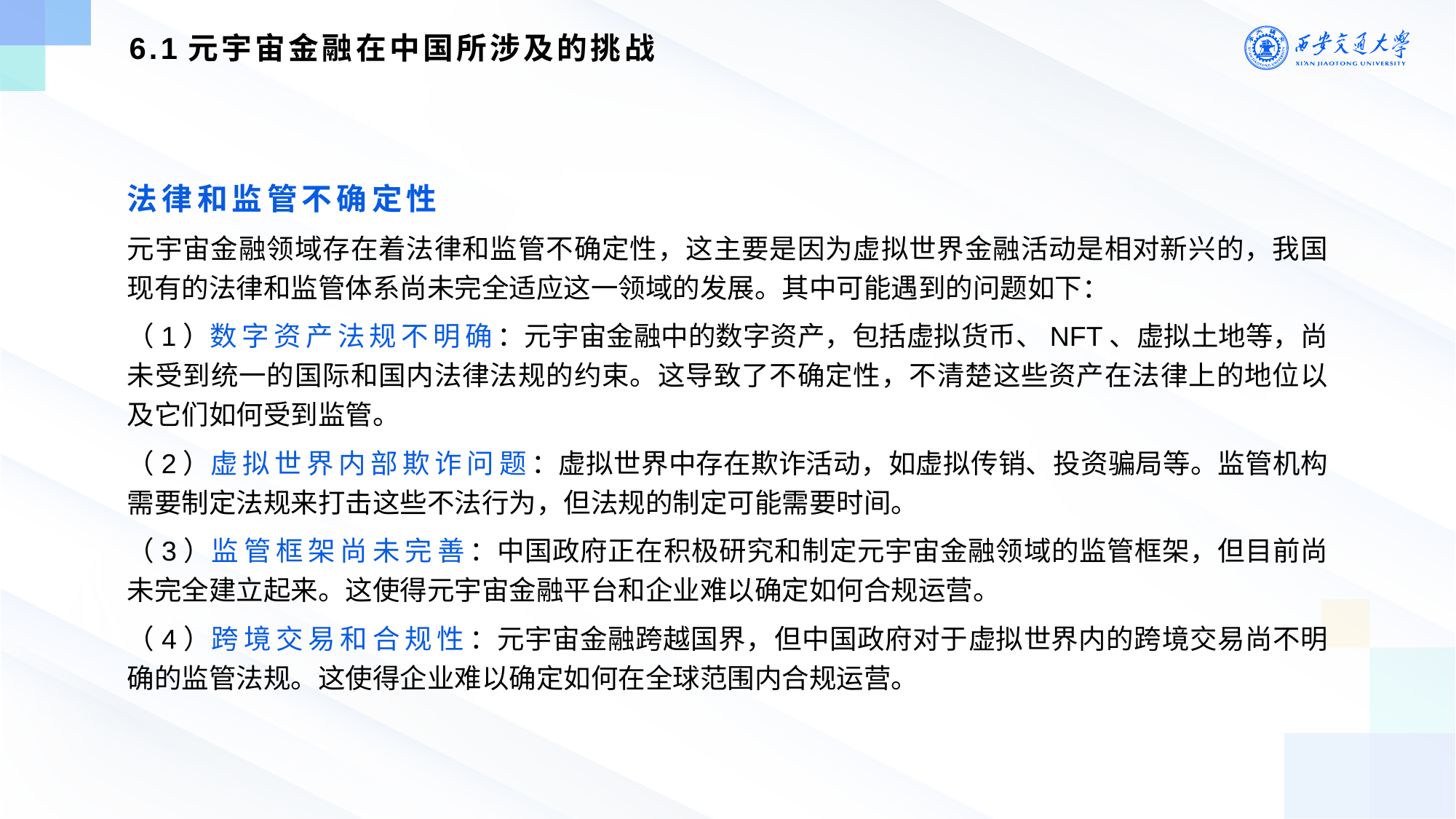

6.1元宇宙金融在中国所涉及的挑战
法律和监管不确定性
元宇宙金融领域存在着法律和监管不确定性，这主要是因为虚拟世界金融活动是相对新兴的，我国现有的法律和监管体系尚未完全适应这一领域的发展。其中可能遇到的问题如下：
（1）数字资产法规不明确：元宇宙金融中的数字资产，包括虚拟货币、NFT、虚拟土地等，尚未受到统一的国际和国内法律法规的约束。这导致了不确定性，不清楚这些资产在法律上的地位以及它们如何受到监管。
（2）虚拟世界内部欺诈问题：虚拟世界中存在欺诈活动，如虚拟传销、投资骗局等。监管机构需要制定法规来打击这些不法行为，但法规的制定可能需要时间。
（3）监管框架尚未完善：中国政府正在积极研究和制定元宇宙金融领域的监管框架，但目前尚未完全建立起来。这使得元宇宙金融平台和企业难以确定如何合规运营。
（4）跨境交易和合规性：元宇宙金融跨越国界，但中国政府对于虚拟世界内的跨境交易尚不明确的监管法规。这使得企业难以确定如何在全球范围内合规运营。